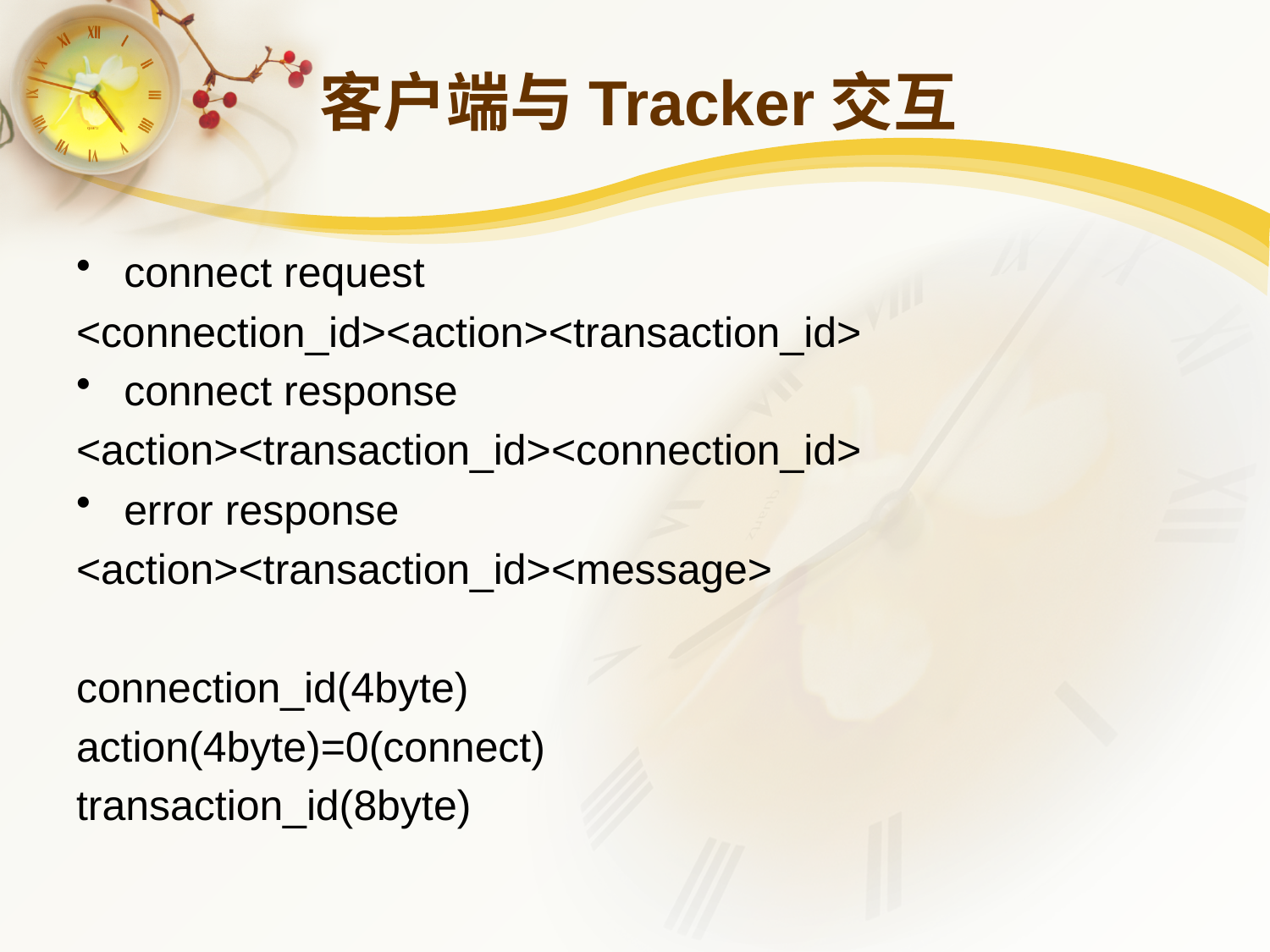

# 客户端与Tracker交互
connect request
<connection_id><action><transaction_id>
connect response
<action><transaction_id><connection_id>
error response
<action><transaction_id><message>

connection_id(4byte)
action(4byte)=0(connect)
transaction_id(8byte)